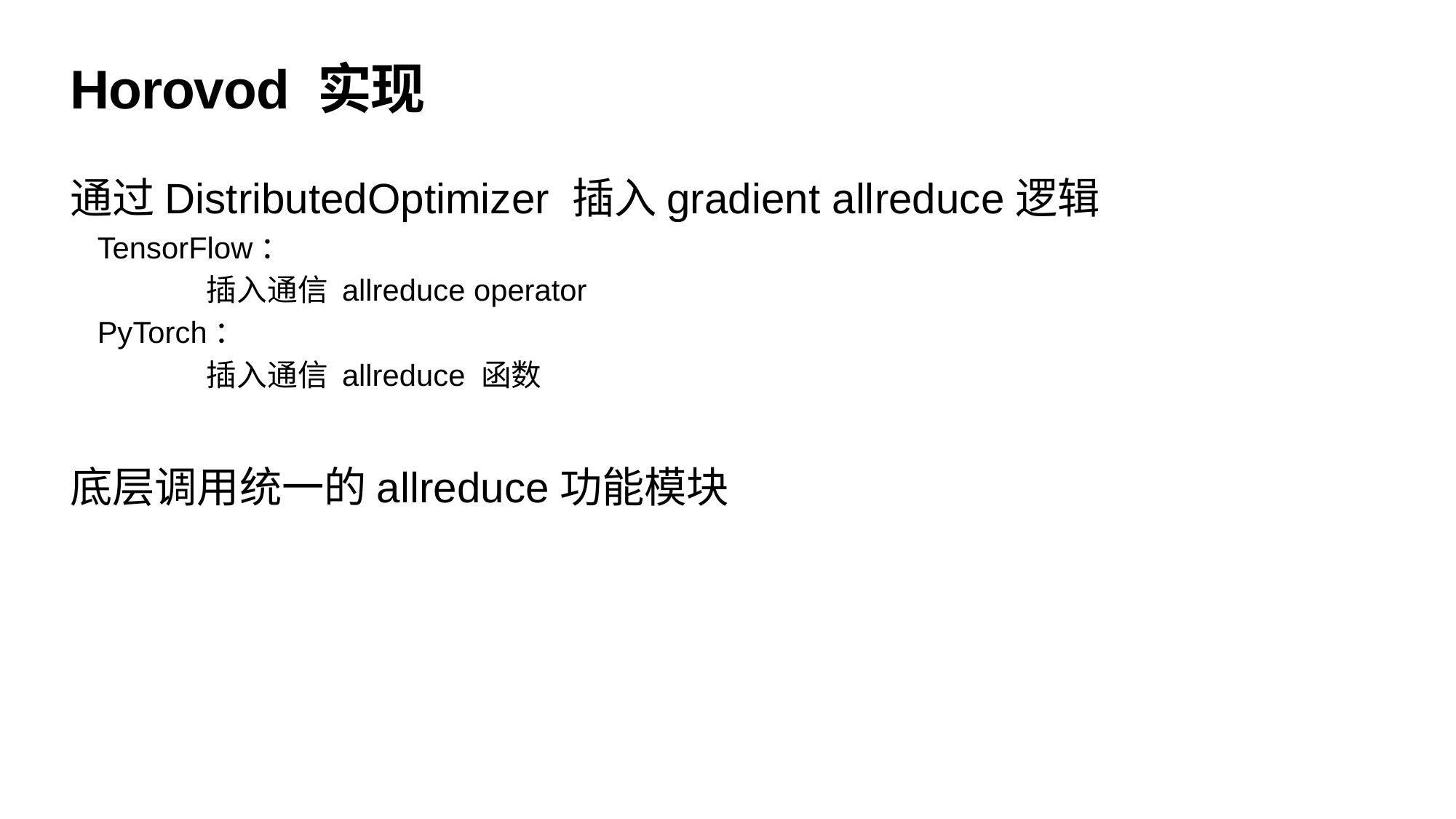

# Horovod 实现
通过DistributedOptimizer 插入gradient allreduce逻辑
TensorFlow：
	插入通信 allreduce operator
PyTorch：
	插入通信 allreduce 函数

底层调用统一的allreduce功能模块